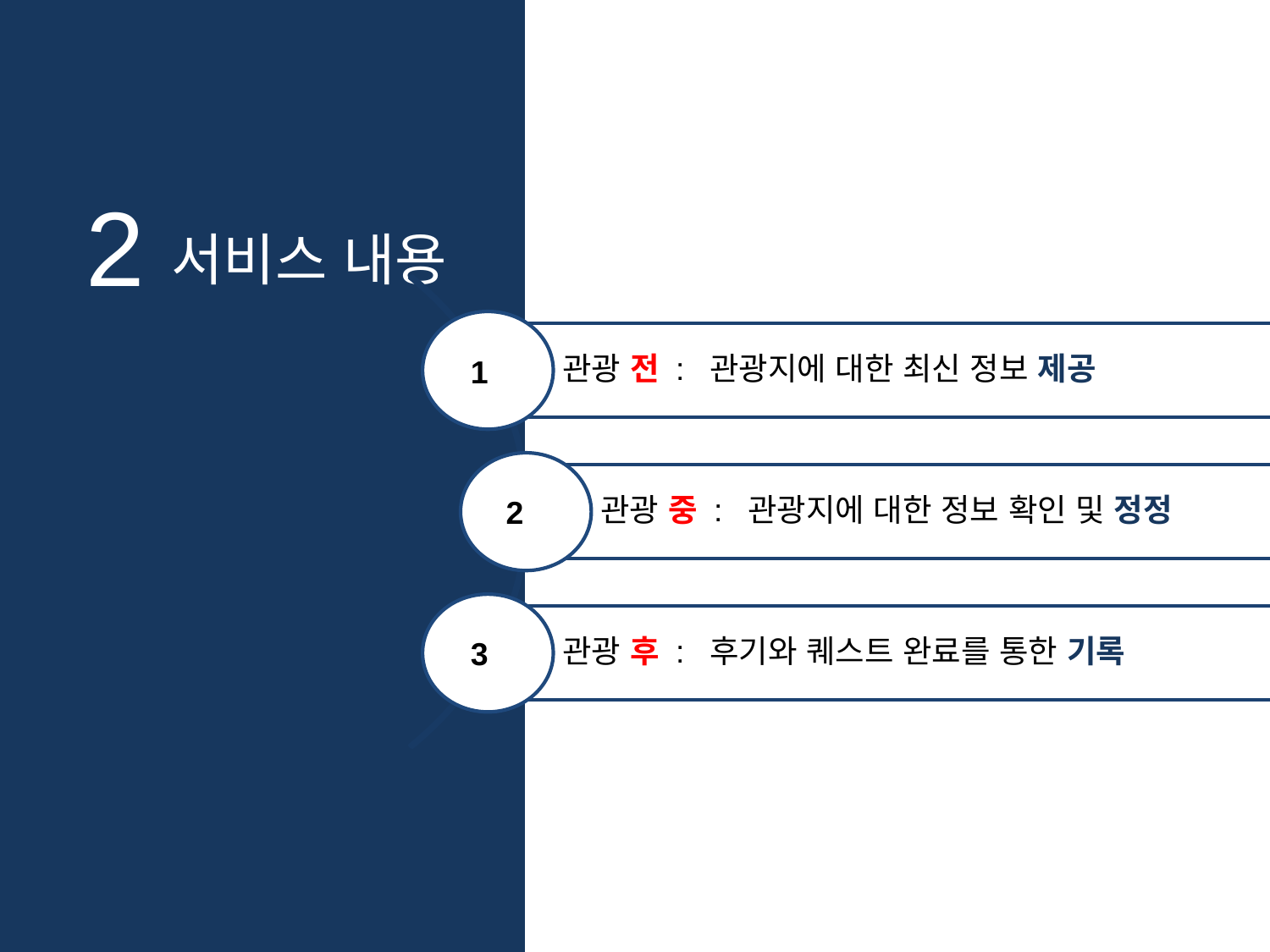

2
서비스 내용
관광 전 :  관광지에 대한 최신 정보 제공
관광 중 :  관광지에 대한 정보 확인 및 정정
관광 후 :  후기와 퀘스트 완료를 통한 기록
1
2
3